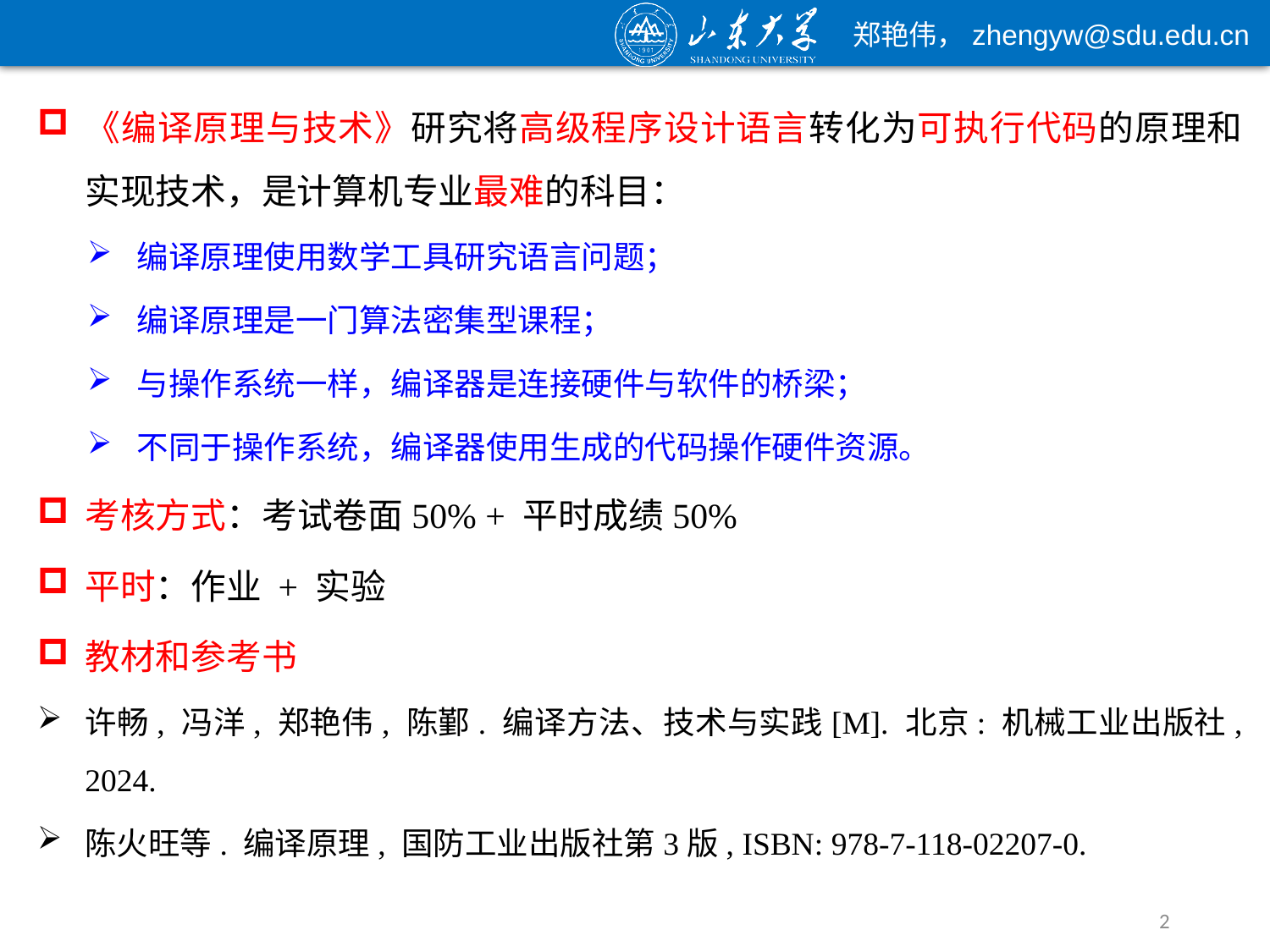

《编译原理与技术》研究将高级程序设计语言转化为可执行代码的原理和实现技术，是计算机专业最难的科目：
编译原理使用数学工具研究语言问题；
编译原理是一门算法密集型课程；
与操作系统一样，编译器是连接硬件与软件的桥梁；
不同于操作系统，编译器使用生成的代码操作硬件资源。
考核方式：考试卷面50% + 平时成绩50%
平时：作业 + 实验
教材和参考书
许畅, 冯洋, 郑艳伟, 陈鄞. 编译方法、技术与实践[M]. 北京: 机械工业出版社, 2024.
陈火旺等. 编译原理, 国防工业出版社第3版, ISBN: 978-7-118-02207-0.
2